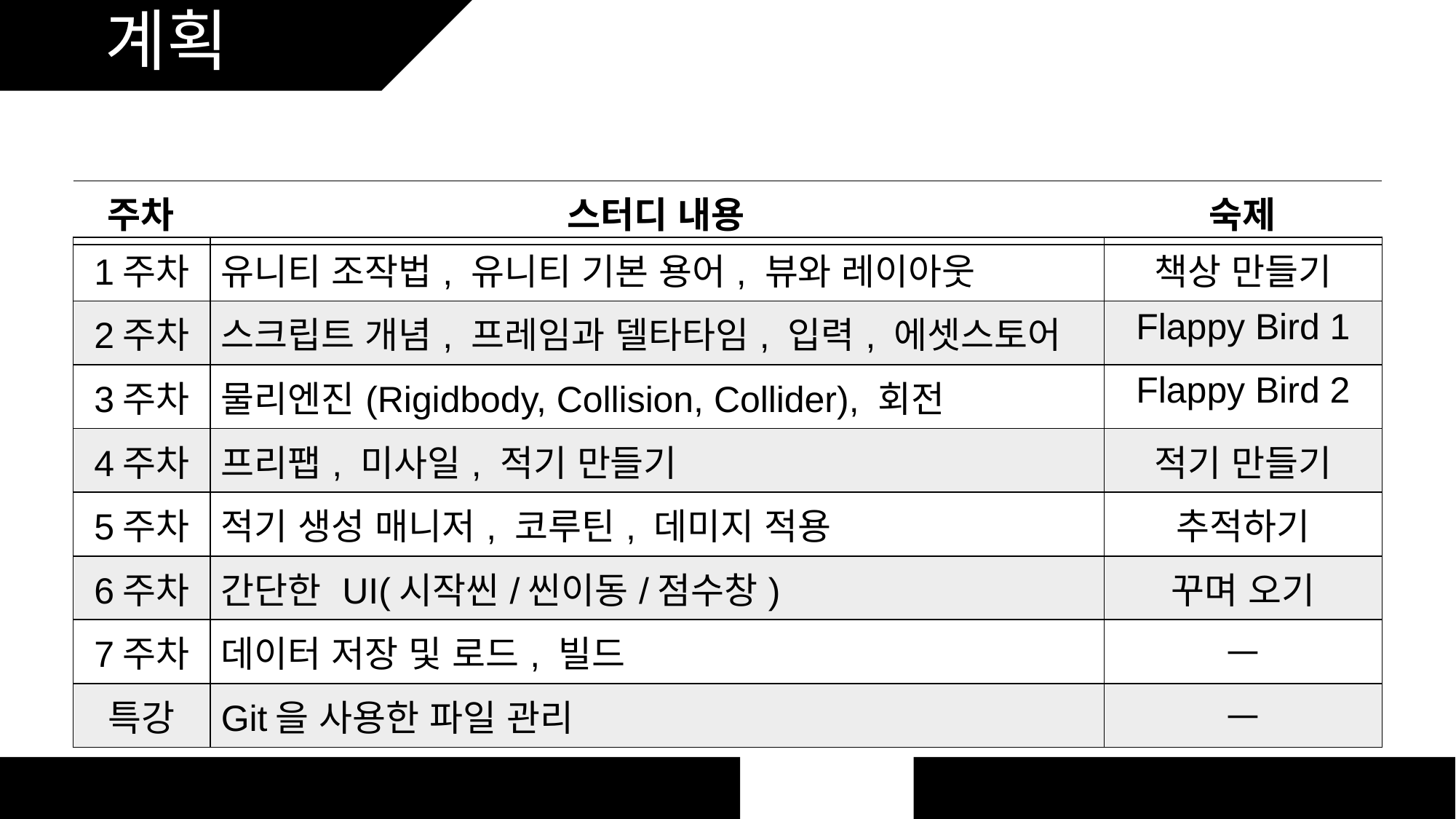

# 계획
| 주차 | 스터디 내용 | 숙제 |
| --- | --- | --- |
| 1주차 | 유니티 조작법, 유니티 기본 용어, 뷰와 레이아웃 | 책상 만들기 |
| --- | --- | --- |
| 2주차 | 스크립트 개념, 프레임과 델타타임, 입력, 에셋스토어 | Flappy Bird 1 |
| 3주차 | 물리엔진(Rigidbody, Collision, Collider), 회전 | Flappy Bird 2 |
| 4주차 | 프리팹, 미사일, 적기 만들기 | 적기 만들기 |
| 5주차 | 적기 생성 매니저, 코루틴, 데미지 적용 | 추적하기 |
| 6주차 | 간단한 UI(시작씬/씬이동/점수창) | 꾸며 오기 |
| 7주차 | 데이터 저장 및 로드, 빌드 | ㅡ |
| 특강 | Git을 사용한 파일 관리 | ㅡ |